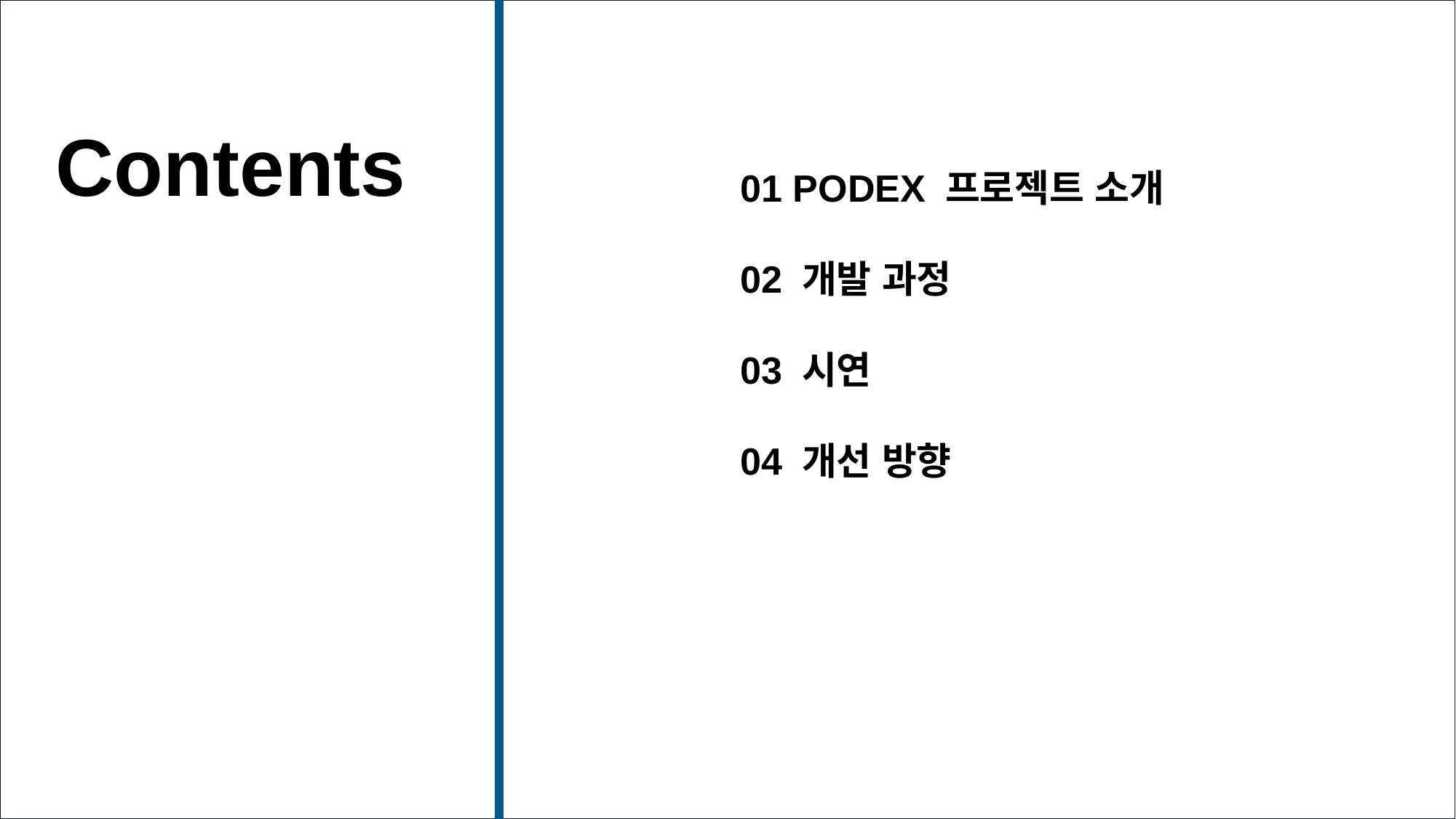

Contents
01 PODEX 프로젝트 소개
02 개발 과정
03 시연
04 개선 방향